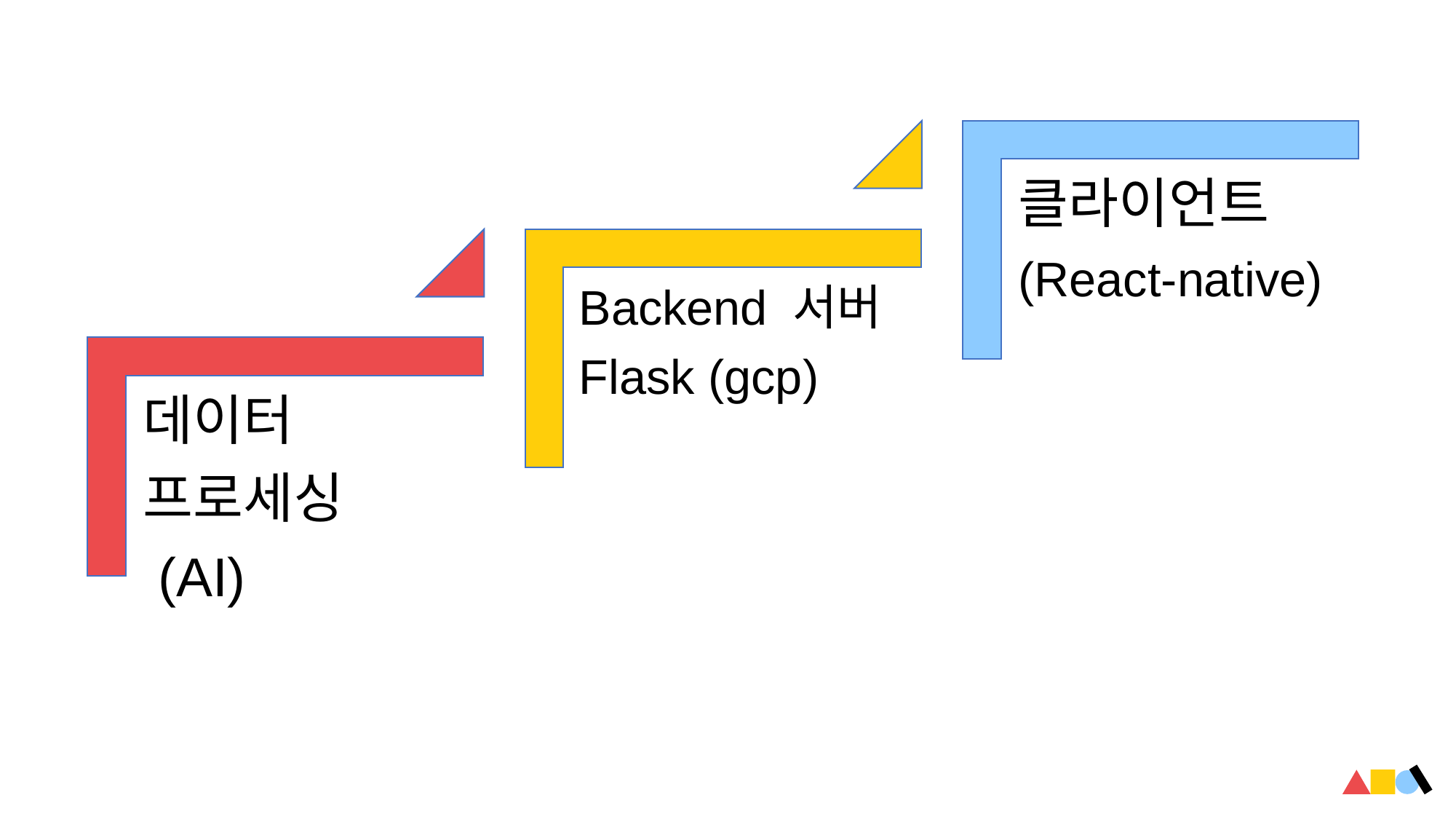

데이터
프로세싱
 (AI)
Backend 서버
Flask (gcp)
클라이언트
(React-native)